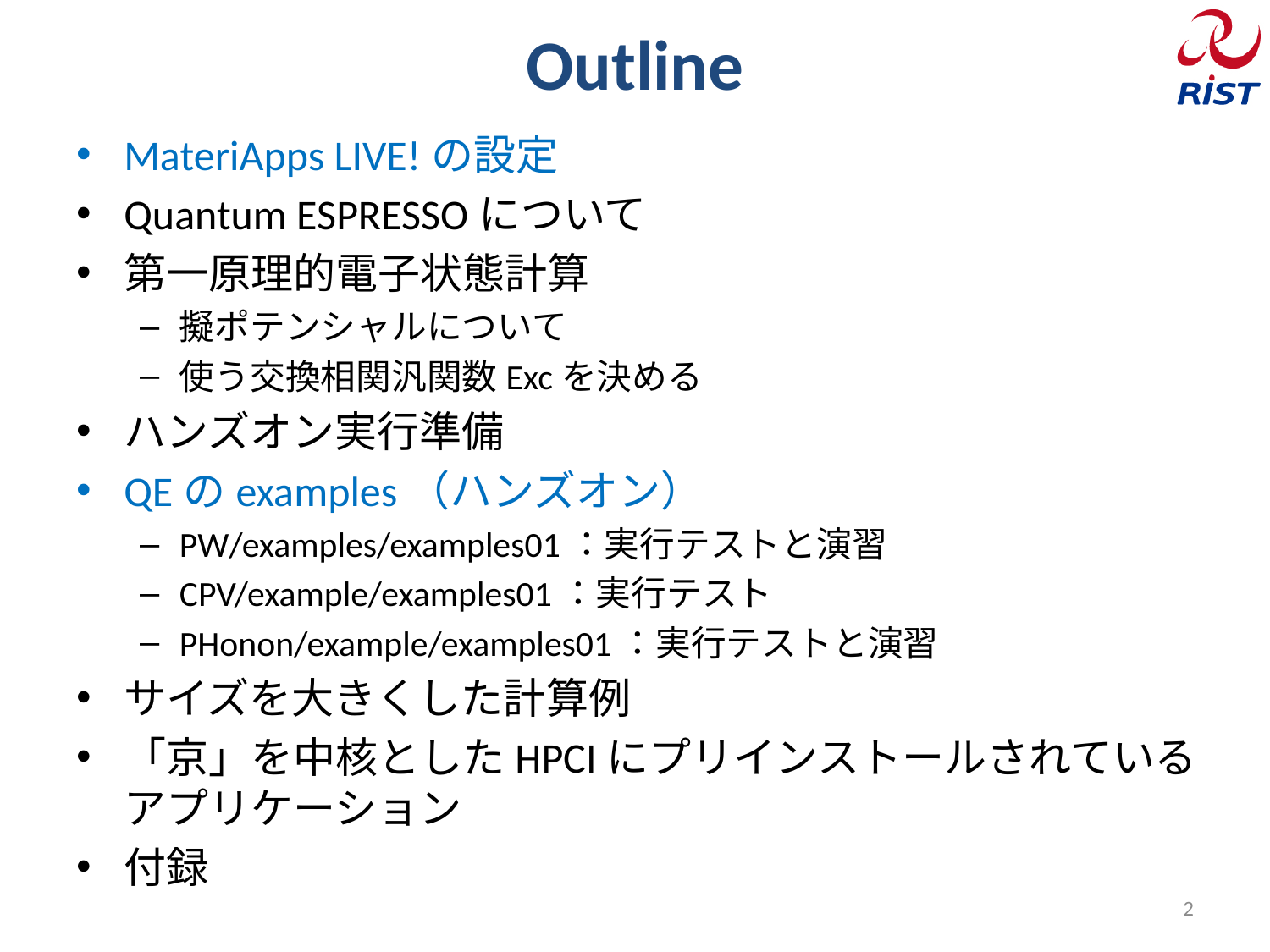

# Outline
MateriApps LIVE!の設定
Quantum ESPRESSOについて
第一原理的電子状態計算
擬ポテンシャルについて
使う交換相関汎関数Excを決める
ハンズオン実行準備
QEのexamples（ハンズオン）
PW/examples/examples01：実行テストと演習
CPV/example/examples01：実行テスト
PHonon/example/examples01：実行テストと演習
サイズを大きくした計算例
「京」を中核としたHPCIにプリインストールされているアプリケーション
付録
2